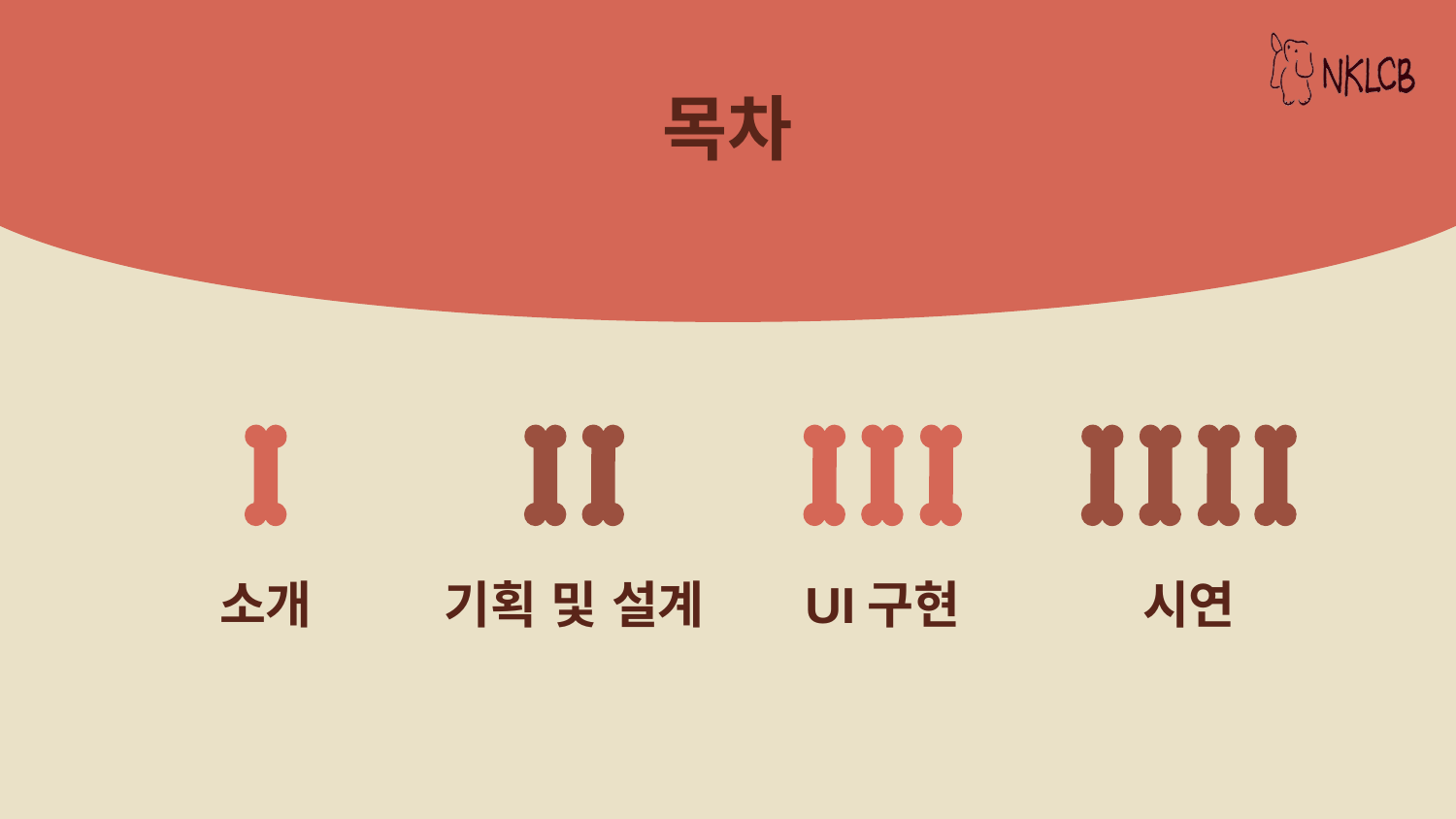

# 목차

소개
기획 및 설계
UI구현
시연